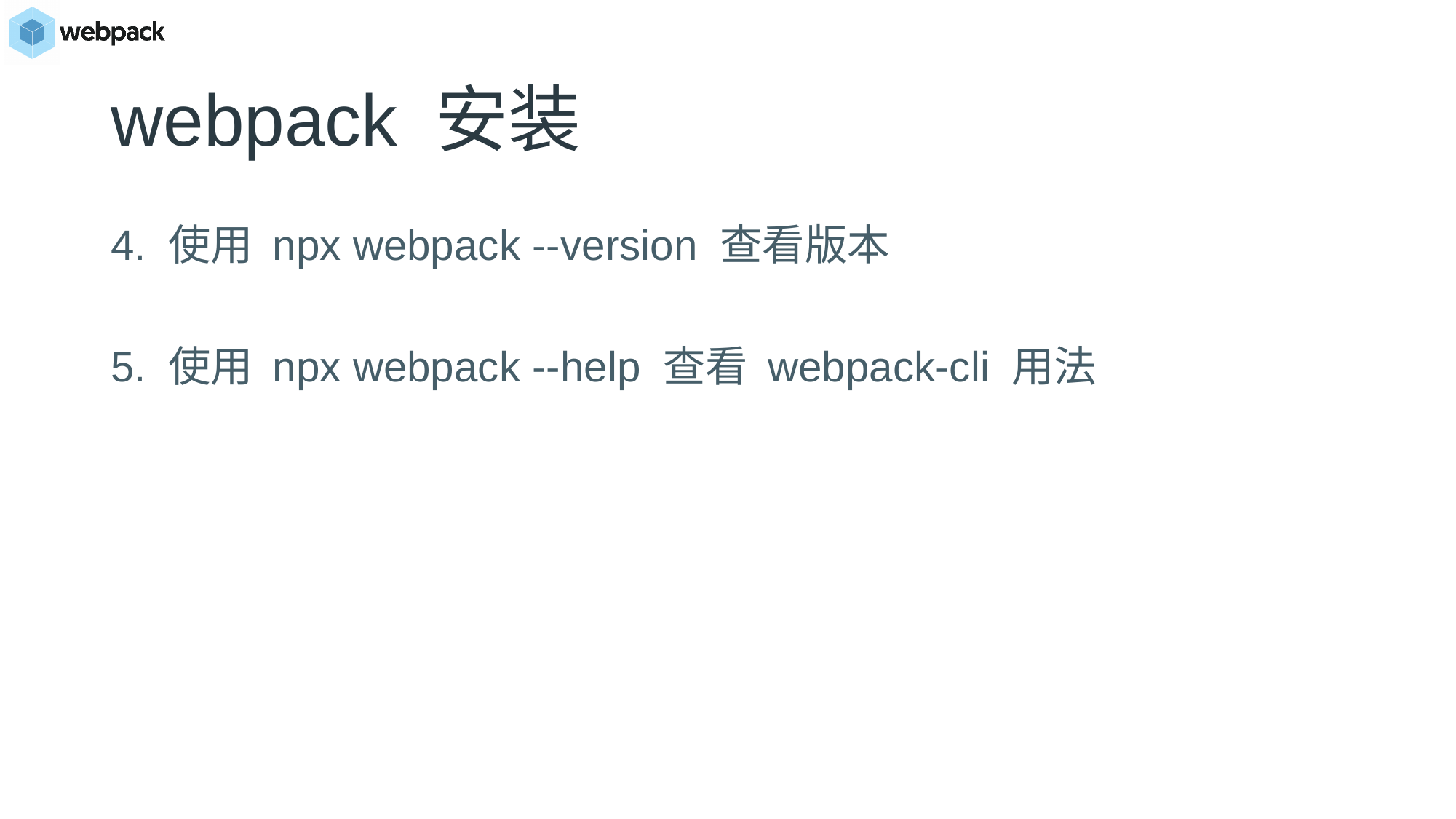

# webpack 安装
4. 使用 npx webpack --version 查看版本

5. 使用 npx webpack --help 查看 webpack-cli 用法